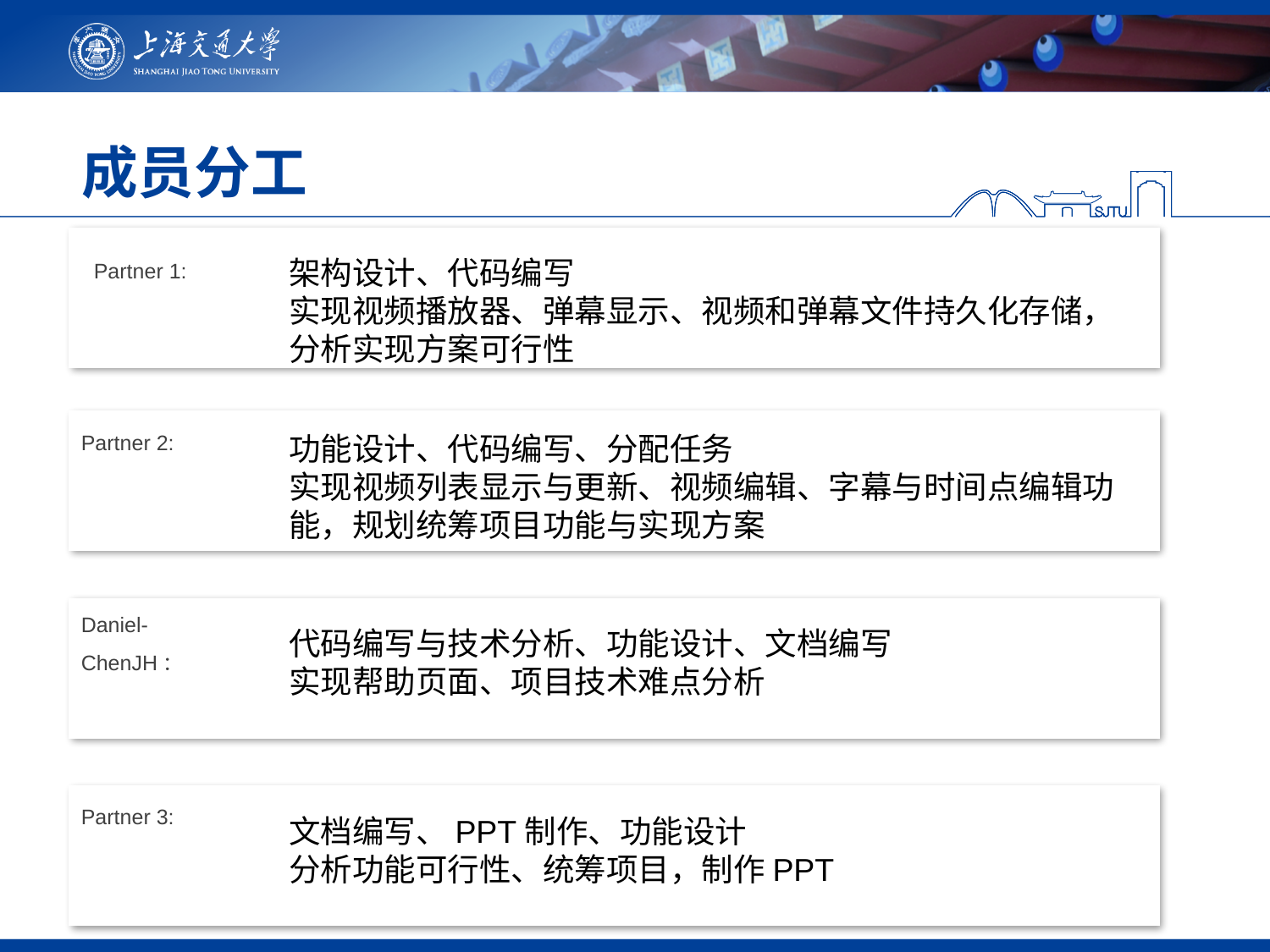

# 成员分工

Partner 1:
架构设计、代码编写
实现视频播放器、弹幕显示、视频和弹幕文件持久化存储，分析实现方案可行性

Partner 2:
功能设计、代码编写、分配任务
实现视频列表显示与更新、视频编辑、字幕与时间点编辑功能，规划统筹项目功能与实现方案
Daniel-ChenJH：

代码编写与技术分析、功能设计、文档编写
实现帮助页面、项目技术难点分析
Partner 3:

文档编写、PPT制作、功能设计
分析功能可行性、统筹项目，制作PPT